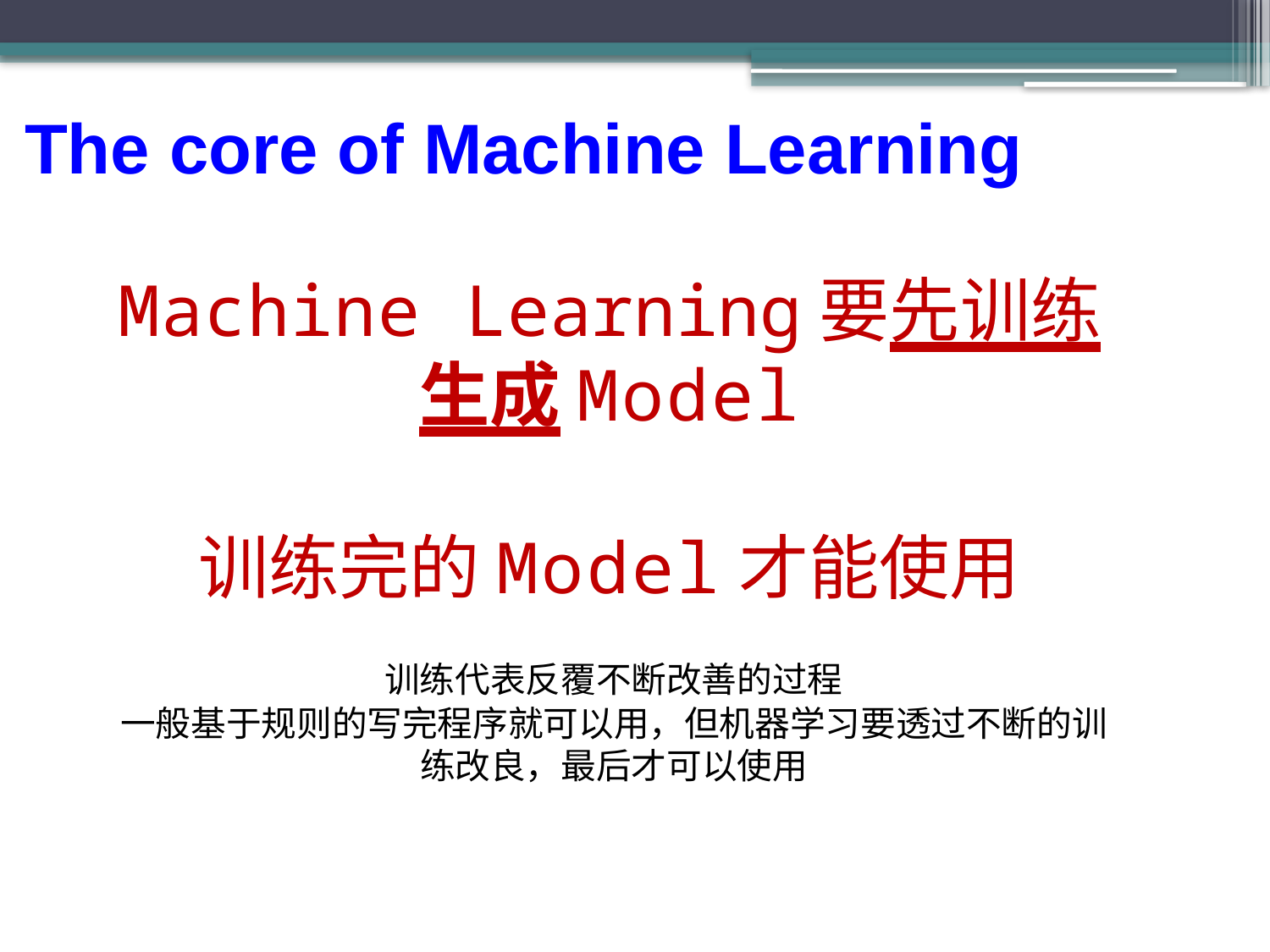

The core of Machine Learning
Machine Learning要先训练生成Model

训练完的Model才能使用
训练代表反覆不断改善的过程
一般基于规则的写完程序就可以用，但机器学习要透过不断的训练改良，最后才可以使用